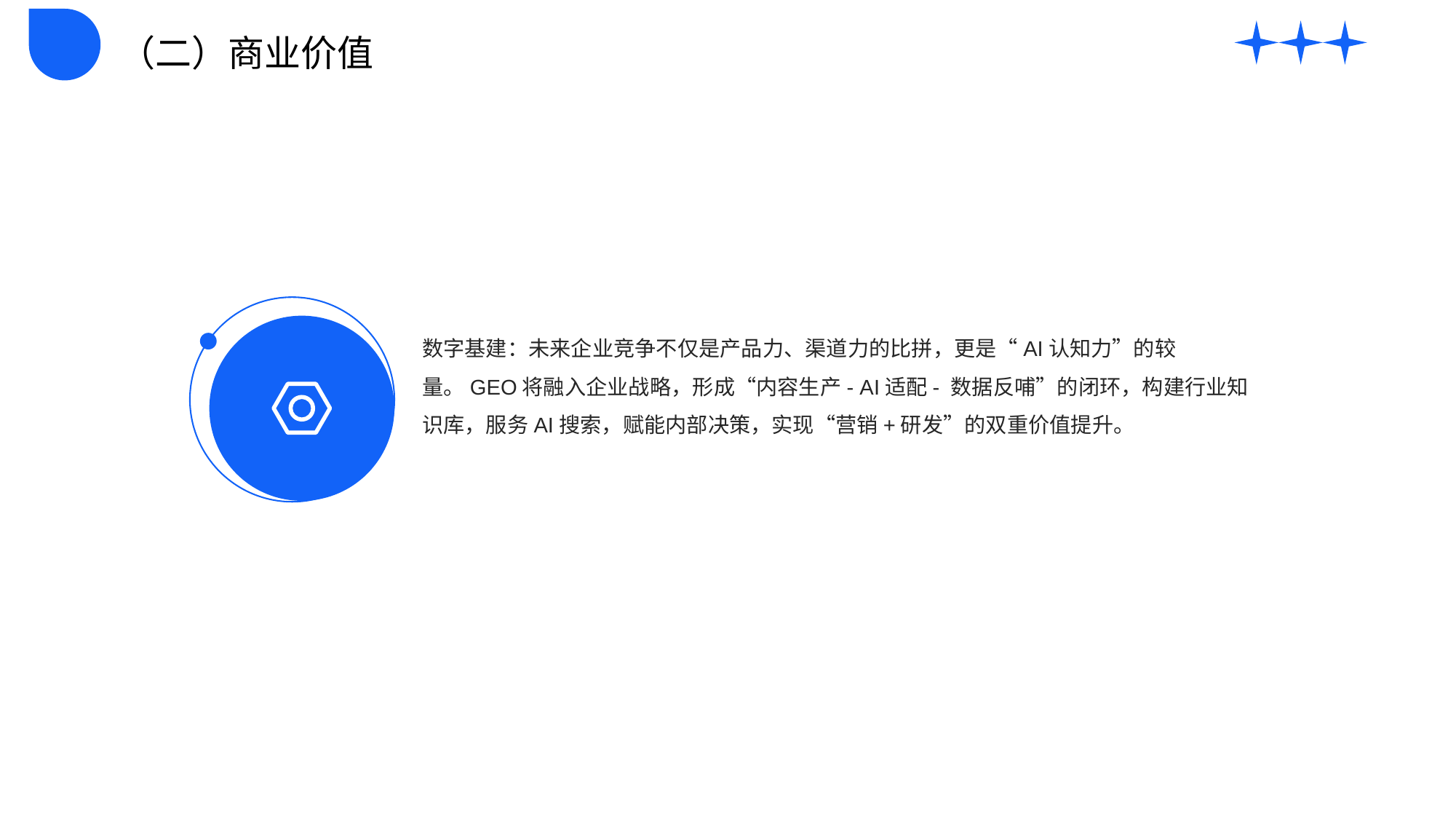

（二）商业价值

数字基建：未来企业竞争不仅是产品力、渠道力的比拼，更是“AI认知力”的较量。GEO将融入企业战略，形成“内容生产- AI适配- 数据反哺”的闭环，构建行业知识库，服务AI搜索，赋能内部决策，实现“营销+研发”的双重价值提升。